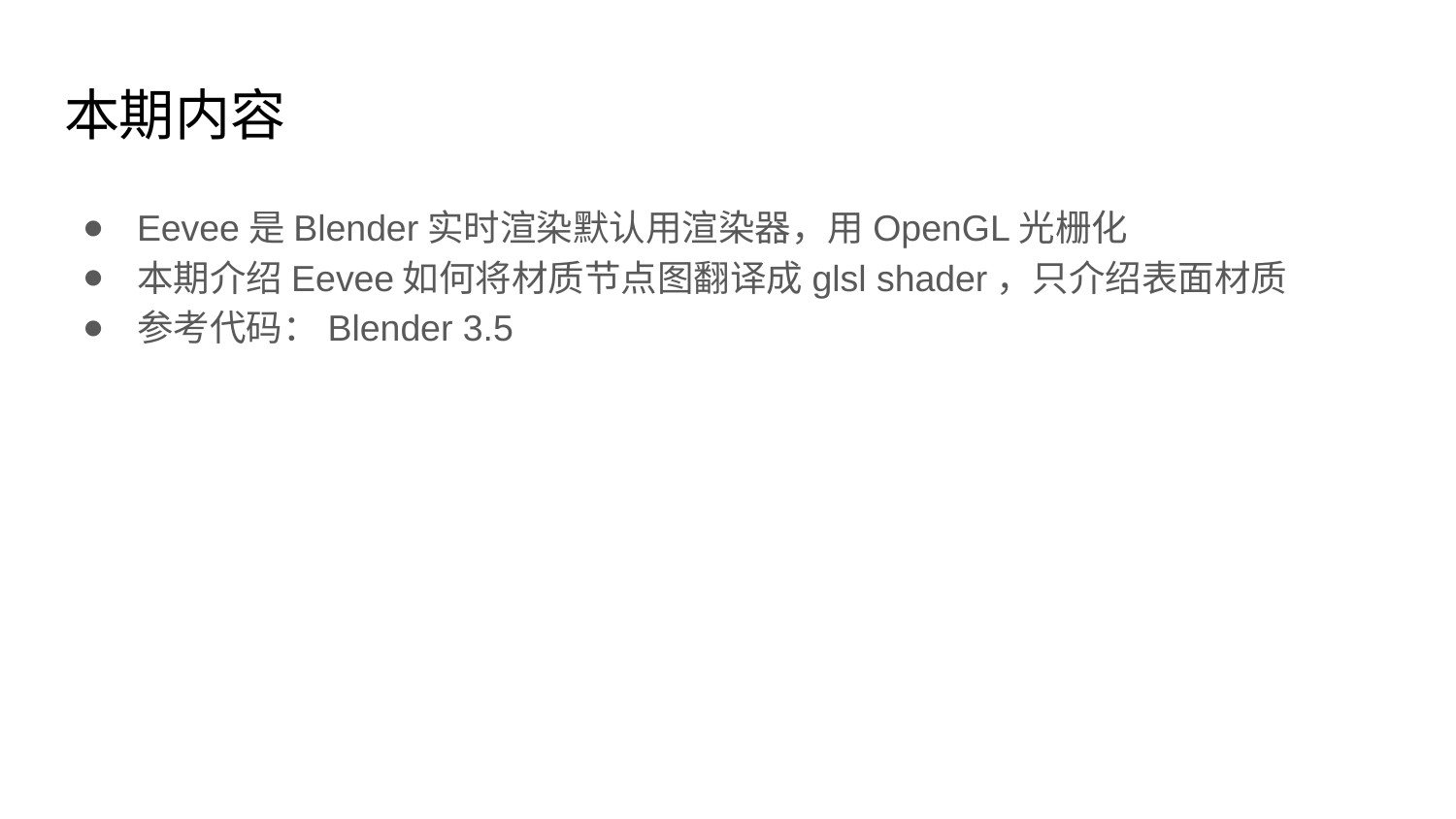

# 本期内容
Eevee是Blender实时渲染默认用渲染器，用OpenGL光栅化
本期介绍Eevee如何将材质节点图翻译成glsl shader，只介绍表面材质
参考代码：Blender 3.5